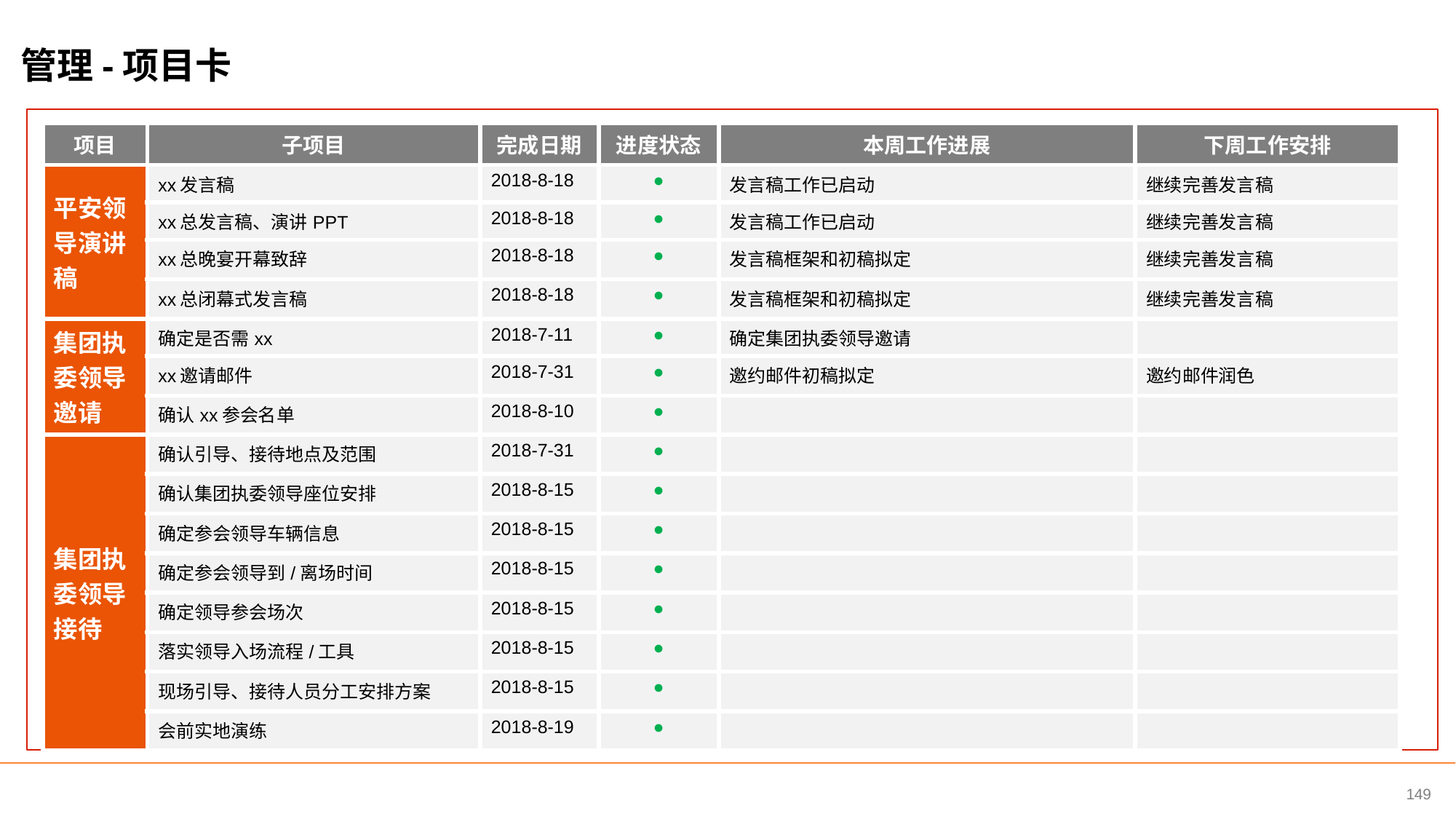

管理-项目卡

| 项目 | 子项目 | 完成日期 | 进度状态 | 本周工作进展 | 下周工作安排 |
| --- | --- | --- | --- | --- | --- |
| 平安领导演讲稿 | xx发言稿 | 2018-8-18 | ● | 发言稿工作已启动 | 继续完善发言稿 |
|  | xx总发言稿、演讲PPT | 2018-8-18 | ● | 发言稿工作已启动 | 继续完善发言稿 |
|  | xx总晚宴开幕致辞 | 2018-8-18 | ● | 发言稿框架和初稿拟定 | 继续完善发言稿 |
|  | xx总闭幕式发言稿 | 2018-8-18 | ● | 发言稿框架和初稿拟定 | 继续完善发言稿 |
| 集团执委领导邀请 | 确定是否需xx | 2018-7-11 | ● | 确定集团执委领导邀请 |  |
|  | xx邀请邮件 | 2018-7-31 | ● | 邀约邮件初稿拟定 | 邀约邮件润色 |
|  | 确认xx参会名单 | 2018-8-10 | ● |  |  |
| 集团执委领导接待 | 确认引导、接待地点及范围 | 2018-7-31 | ● |  |  |
|  | 确认集团执委领导座位安排 | 2018-8-15 | ● |  |  |
|  | 确定参会领导车辆信息 | 2018-8-15 | ● |  |  |
|  | 确定参会领导到/离场时间 | 2018-8-15 | ● |  |  |
|  | 确定领导参会场次 | 2018-8-15 | ● |  |  |
|  | 落实领导入场流程/工具 | 2018-8-15 | ● |  |  |
|  | 现场引导、接待人员分工安排方案 | 2018-8-15 | ● |  |  |
|  | 会前实地演练 | 2018-8-19 | ● |  |  |